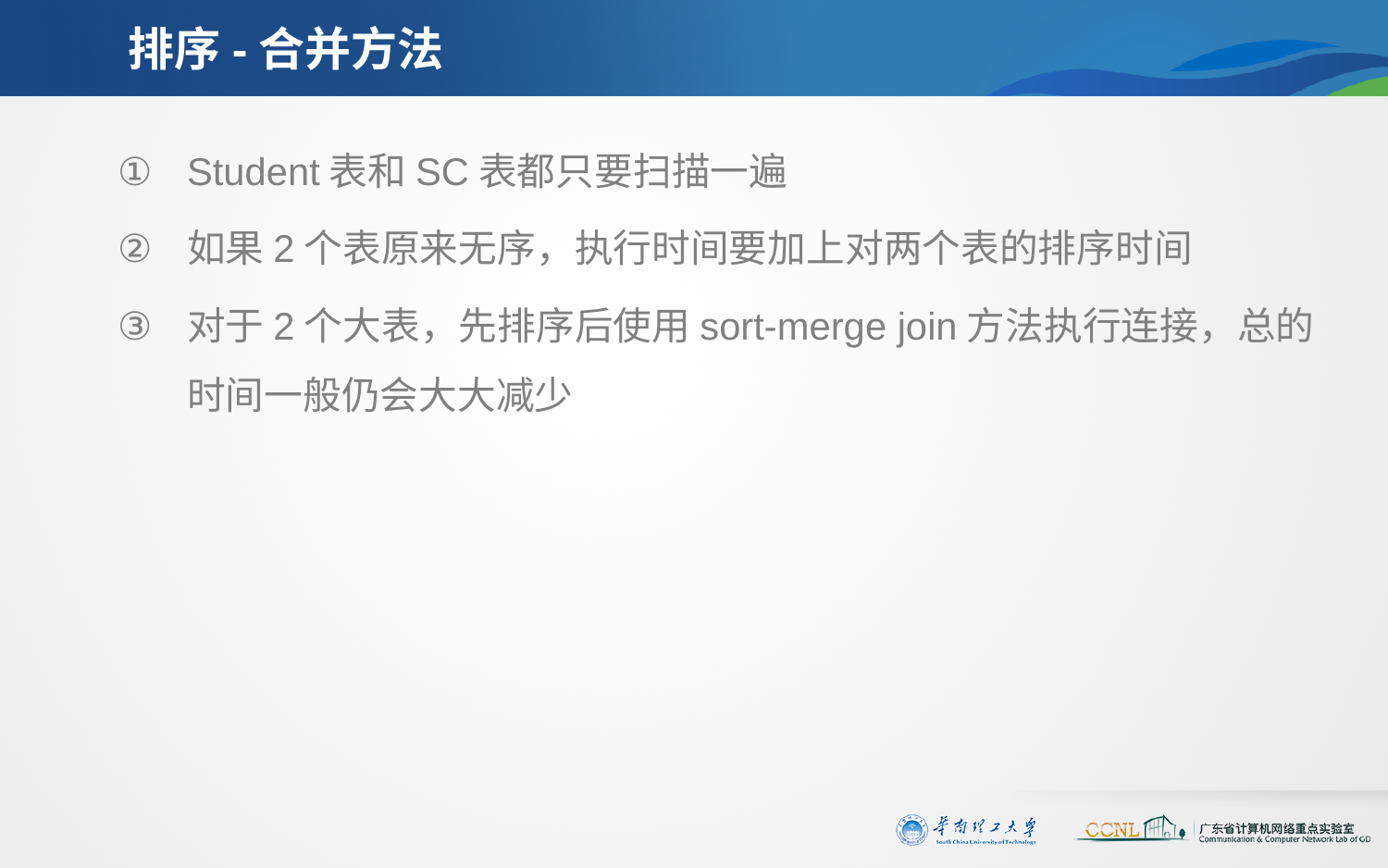

# 排序-合并方法
Student表和SC表都只要扫描一遍
如果2个表原来无序，执行时间要加上对两个表的排序时间
对于2个大表，先排序后使用sort-merge join方法执行连接，总的时间一般仍会大大减少